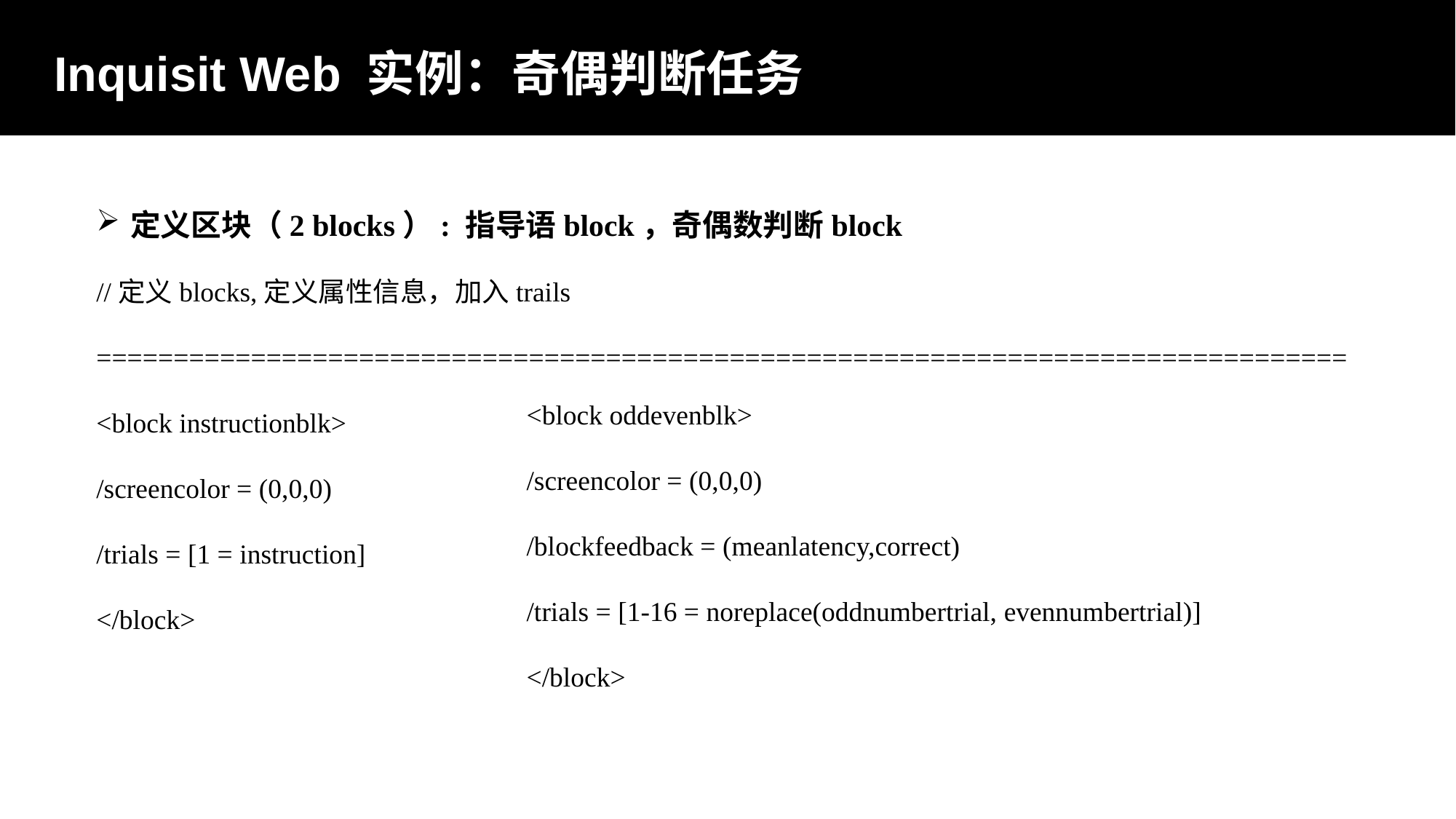

Inquisit Web 实例：奇偶判断任务
定义区块（2 blocks）: 指导语block，奇偶数判断block
//定义blocks,定义属性信息，加入trails
=================================================================================<block instructionblk>
/screencolor = (0,0,0)
/trials = [1 = instruction]
</block>
<block oddevenblk>
/screencolor = (0,0,0)
/blockfeedback = (meanlatency,correct)
/trials = [1-16 = noreplace(oddnumbertrial, evennumbertrial)]
</block>